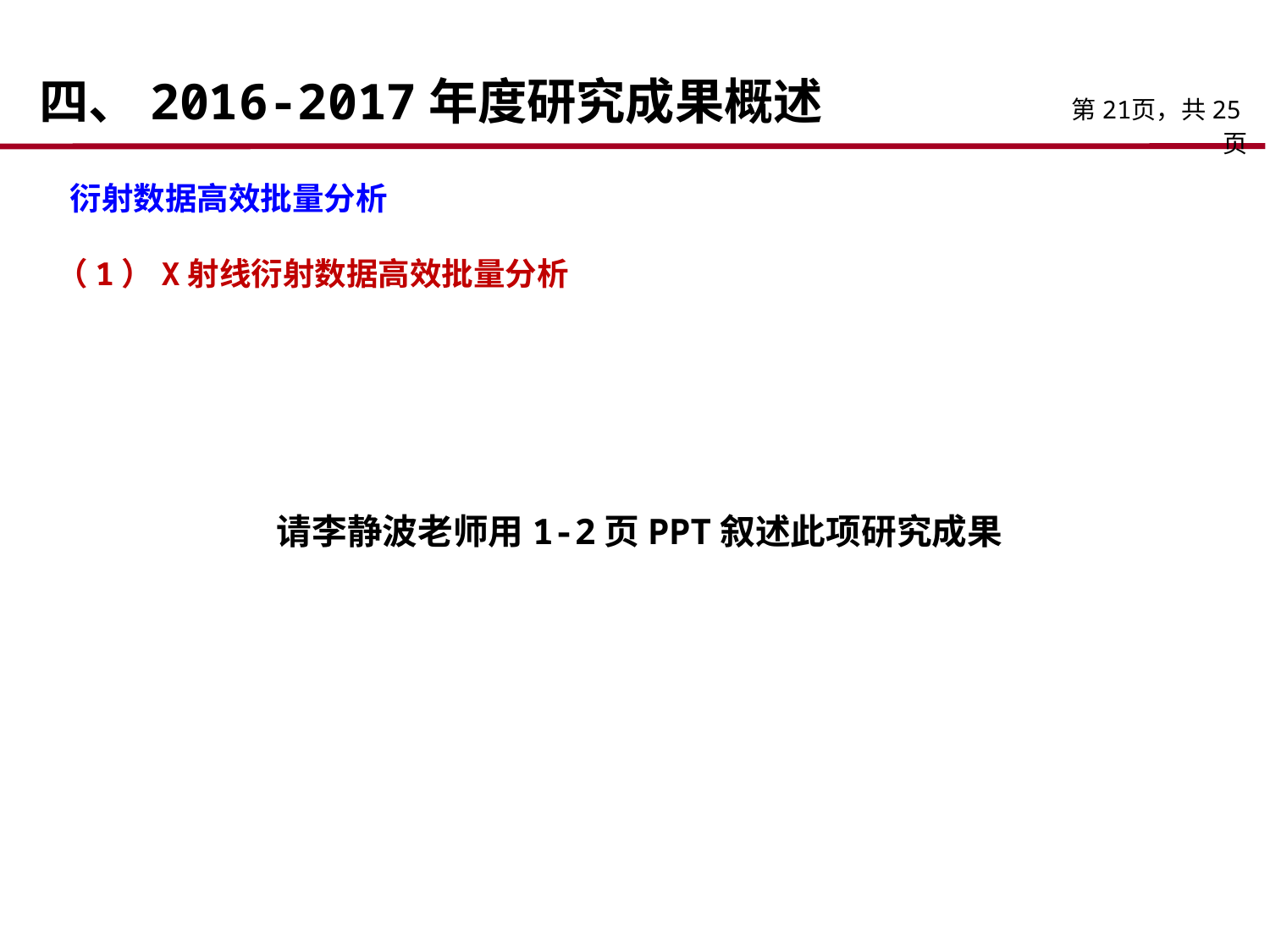

四、2016-2017年度研究成果概述
第21页，共25页
衍射数据高效批量分析
（1）X射线衍射数据高效批量分析
请李静波老师用1-2页PPT叙述此项研究成果